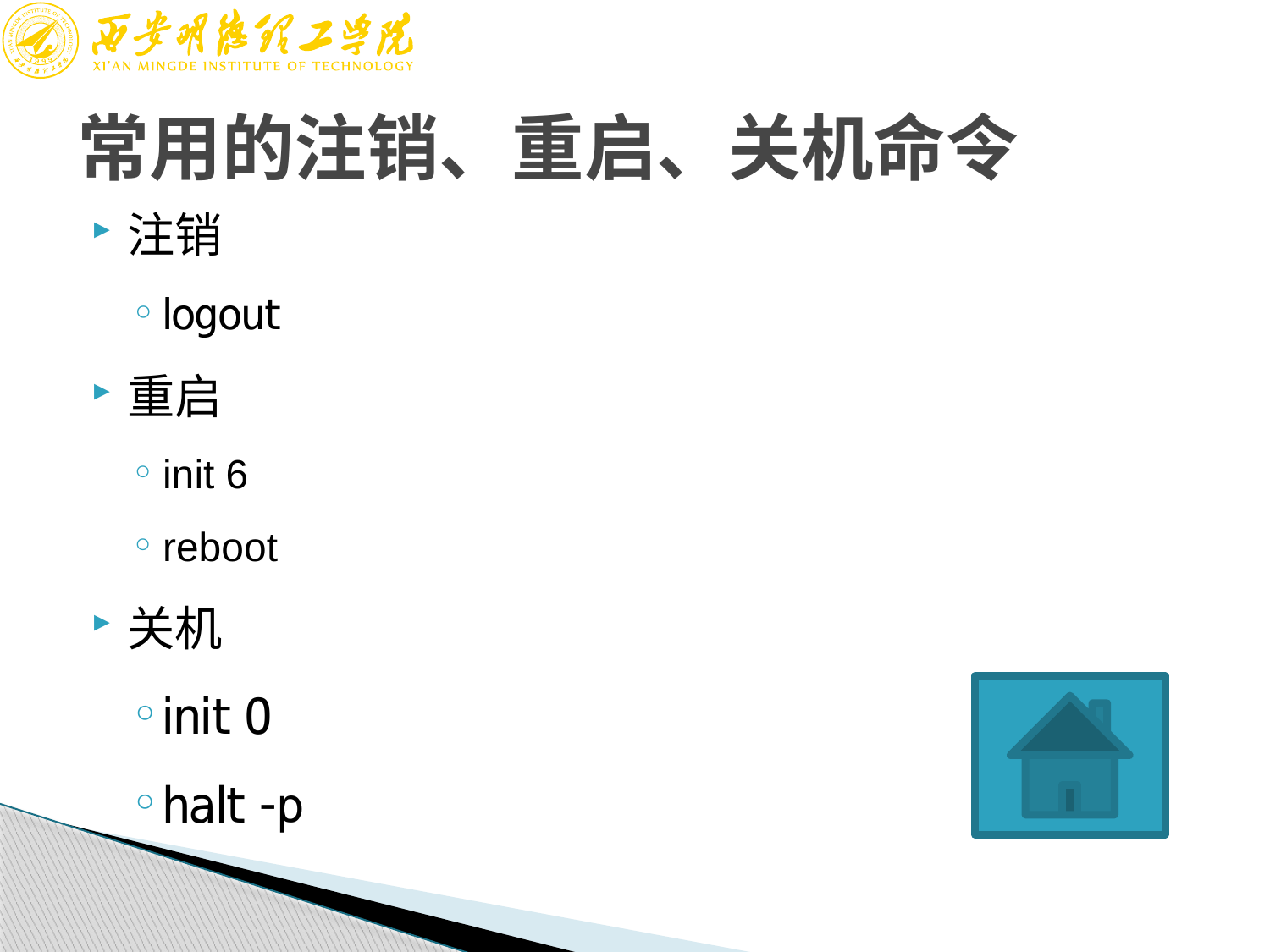

# 常用的注销、重启、关机命令
注销
logout
重启
init 6
reboot
关机
init 0
halt -p